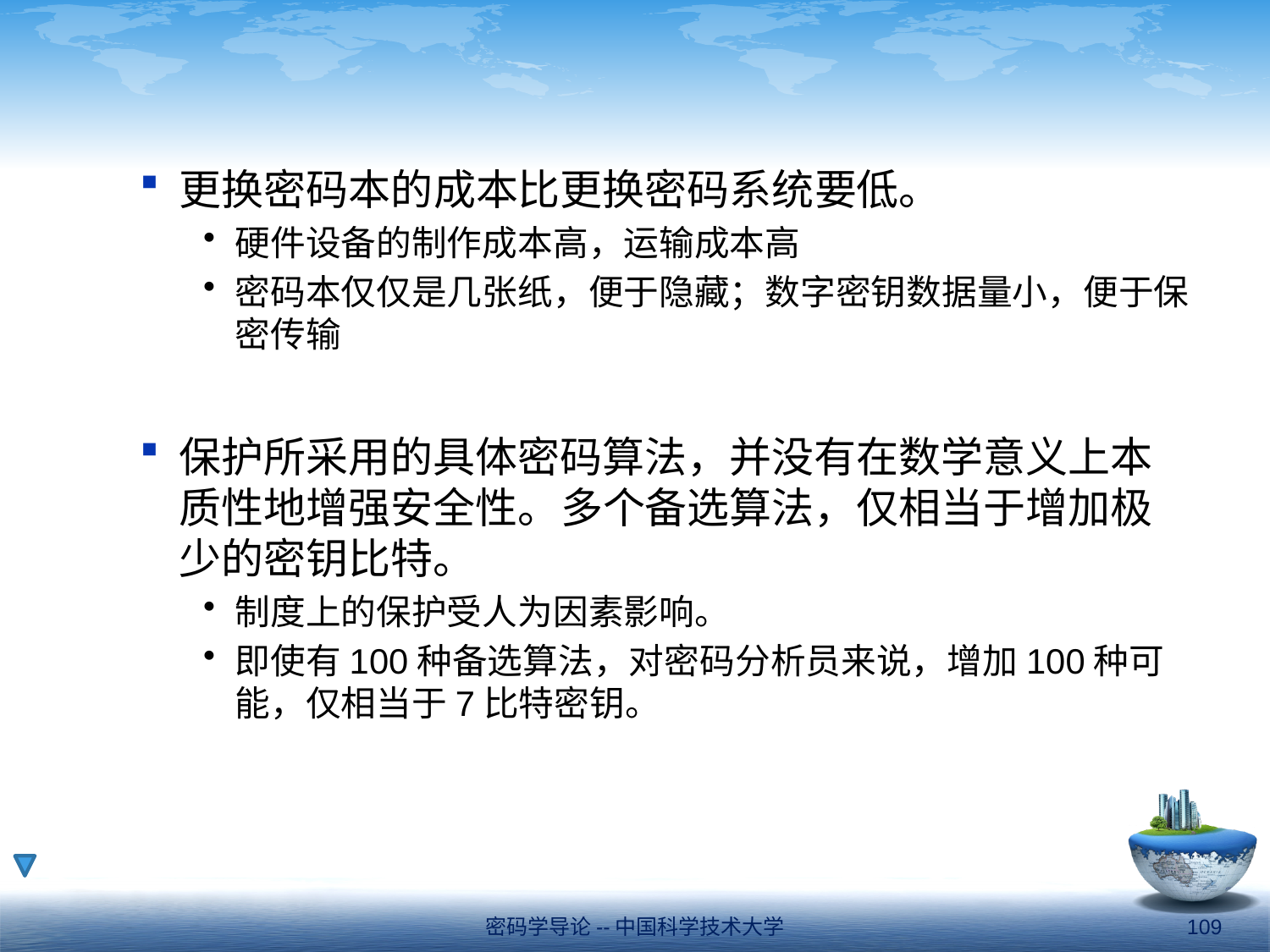

#
更换密码本的成本比更换密码系统要低。
硬件设备的制作成本高，运输成本高
密码本仅仅是几张纸，便于隐藏；数字密钥数据量小，便于保密传输

保护所采用的具体密码算法，并没有在数学意义上本质性地增强安全性。多个备选算法，仅相当于增加极少的密钥比特。
制度上的保护受人为因素影响。
即使有100种备选算法，对密码分析员来说，增加100种可能，仅相当于7比特密钥。

密码学导论--中国科学技术大学
109